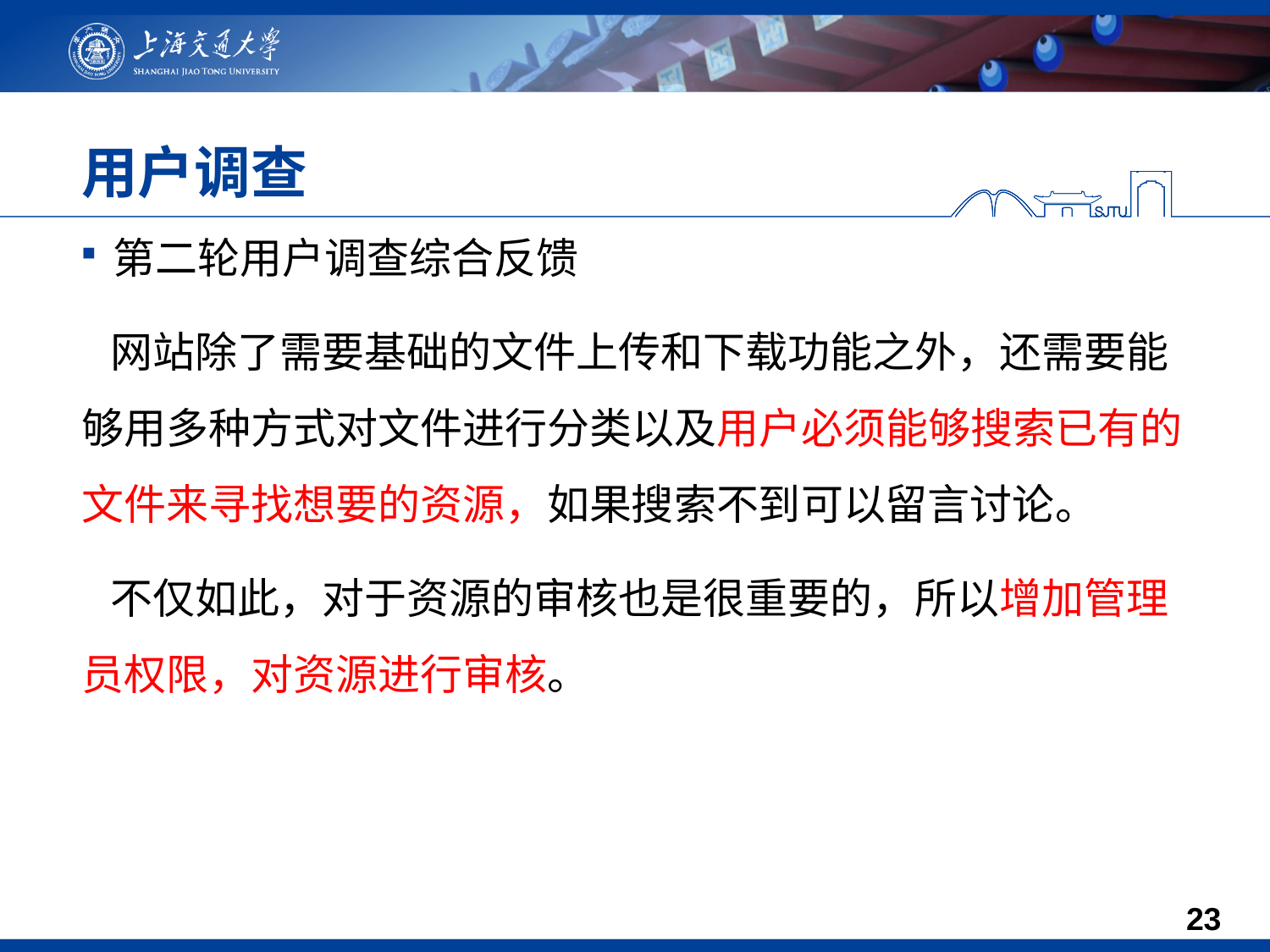

# 用户调查
第二轮用户调查综合反馈
  网站除了需要基础的文件上传和下载功能之外，还需要能够用多种方式对文件进行分类以及用户必须能够搜索已有的文件来寻找想要的资源，如果搜索不到可以留言讨论。
  不仅如此，对于资源的审核也是很重要的，所以增加管理员权限，对资源进行审核。
23